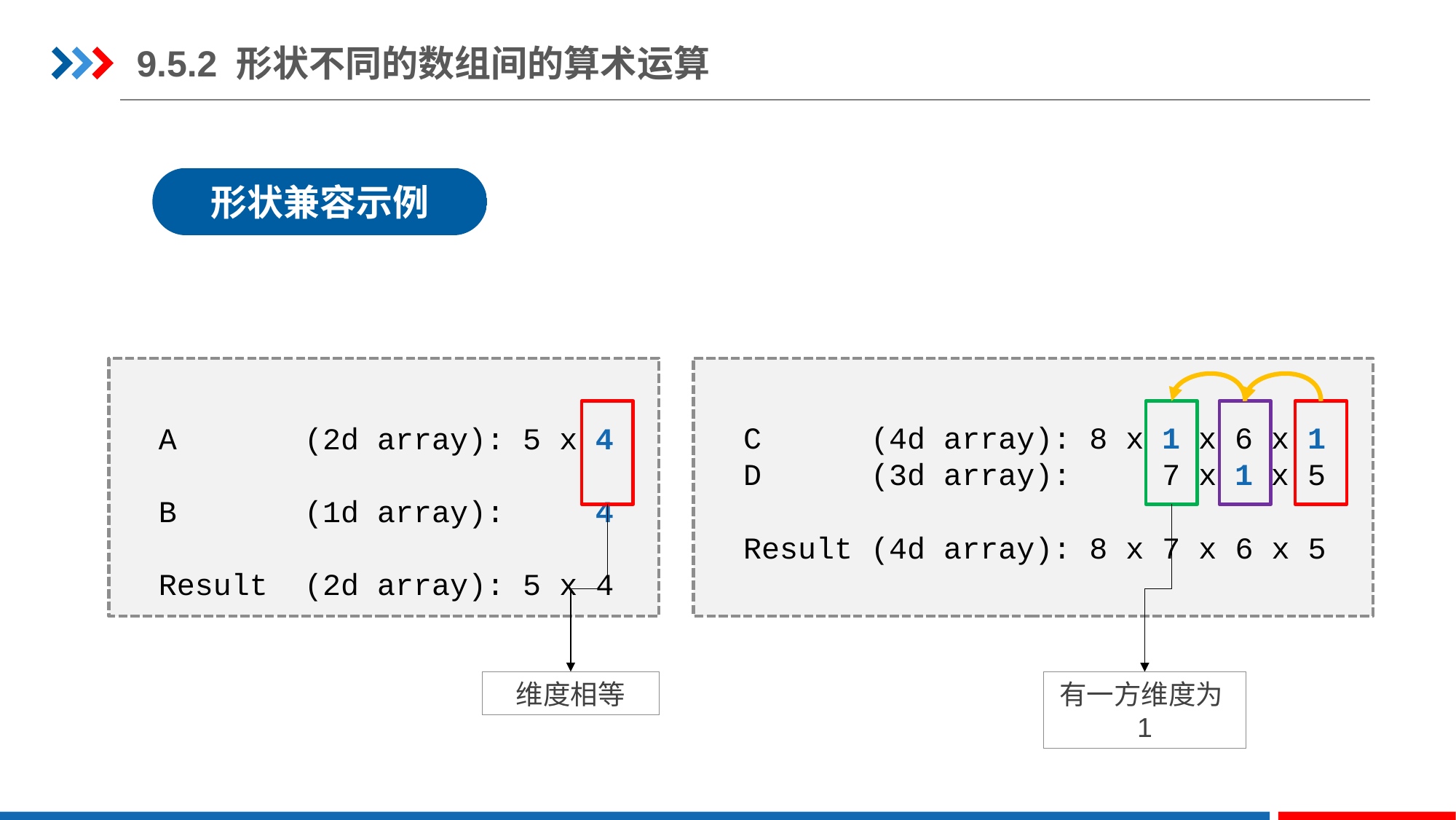

9.5.2 形状不同的数组间的算术运算
形状兼容示例

A       (2d array): 5 x 4
B       (1d array):     4

Result  (2d array): 5 x 4
C      (4d array): 8 x 1 x 6 x 1
D      (3d array):     7 x 1 x 5

Result (4d array): 8 x 7 x 6 x 5
维度相等
有一方维度为1